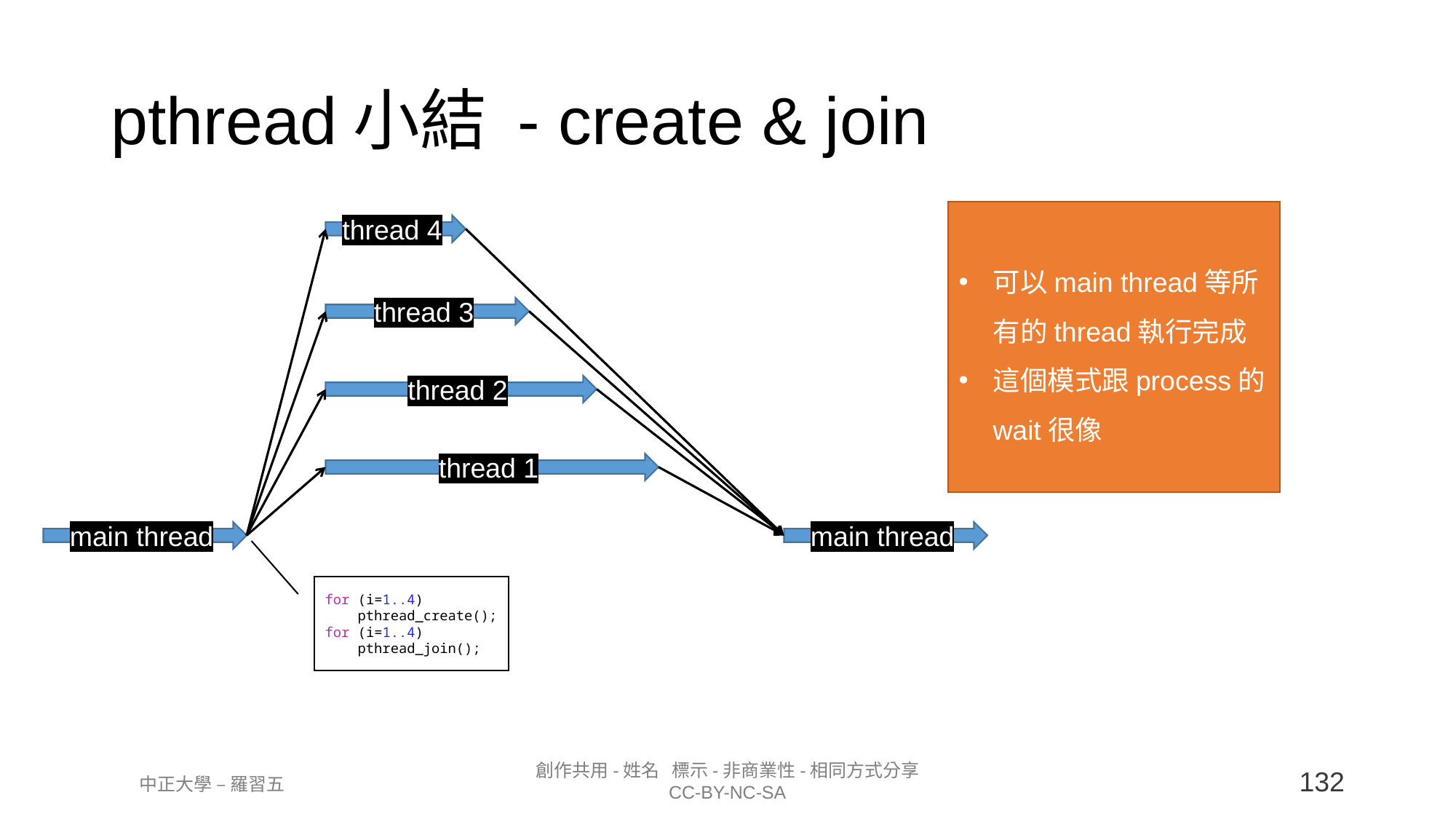

# pthread小結 - create & join
可以main thread等所有的thread執行完成
這個模式跟process的wait很像
thread 4
thread 3
thread 2
thread 1
main thread
main thread
for (i=1..4)
    pthread_create();
for (i=1..4)
    pthread_join();